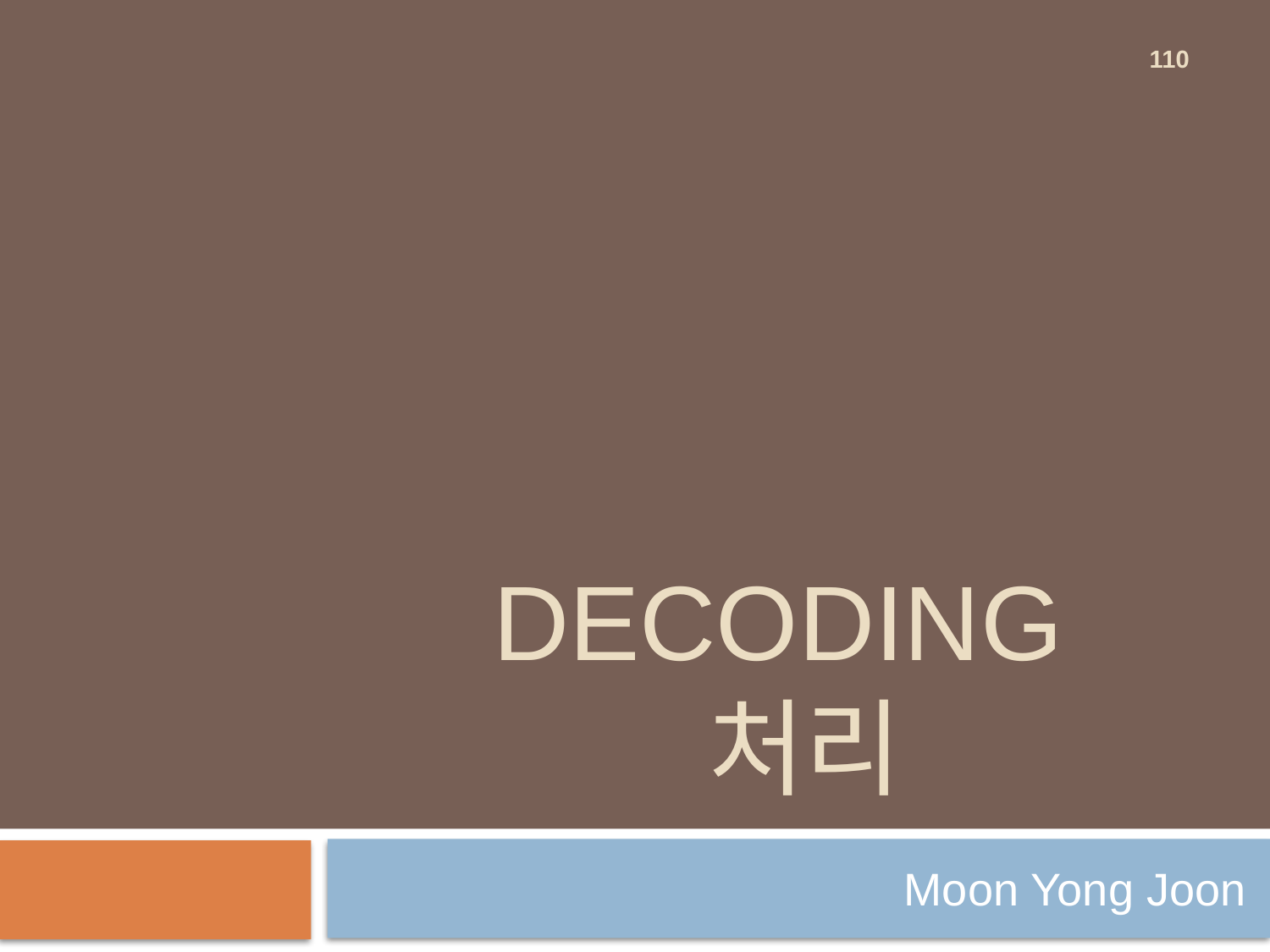

110
# decoding 처리
Moon Yong Joon